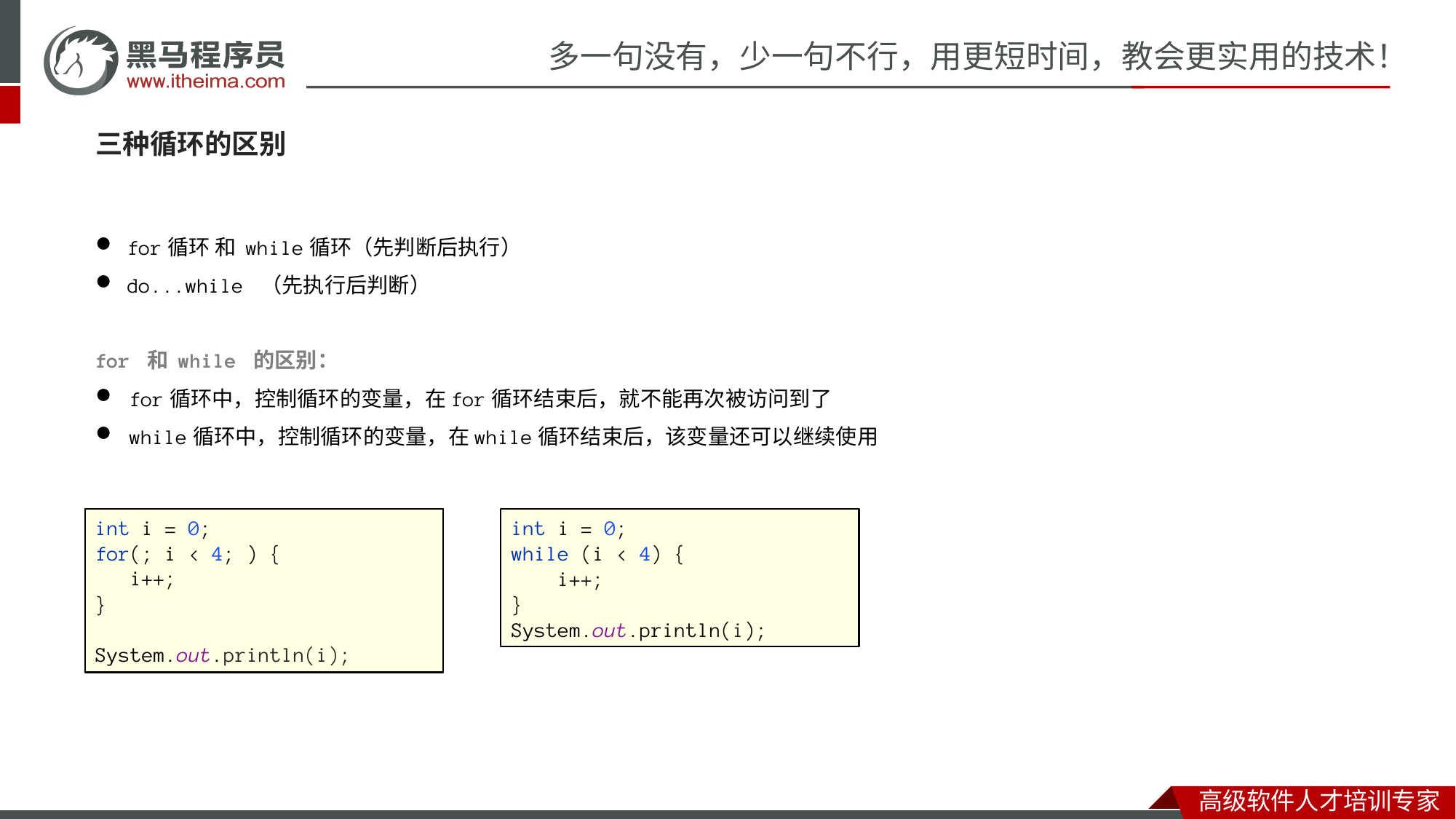

#
三种循环的区别
for循环 和 while循环（先判断后执行）
do...while （先执行后判断）
for 和 while 的区别：
for循环中，控制循环的变量，在for循环结束后，就不能再次被访问到了
while循环中，控制循环的变量，在while循环结束后，该变量还可以继续使用

int i = 0;
for(; i < 4; ) {
   i++;
}

System.out.println(i);
int i = 0;
while (i < 4) {
    i++;
}
System.out.println(i);
for(int i = 0; i < 4; i++) {

}

System.out.println(i);
int i = 0;
for(; i < 4; i++) {

}

System.out.println(i);